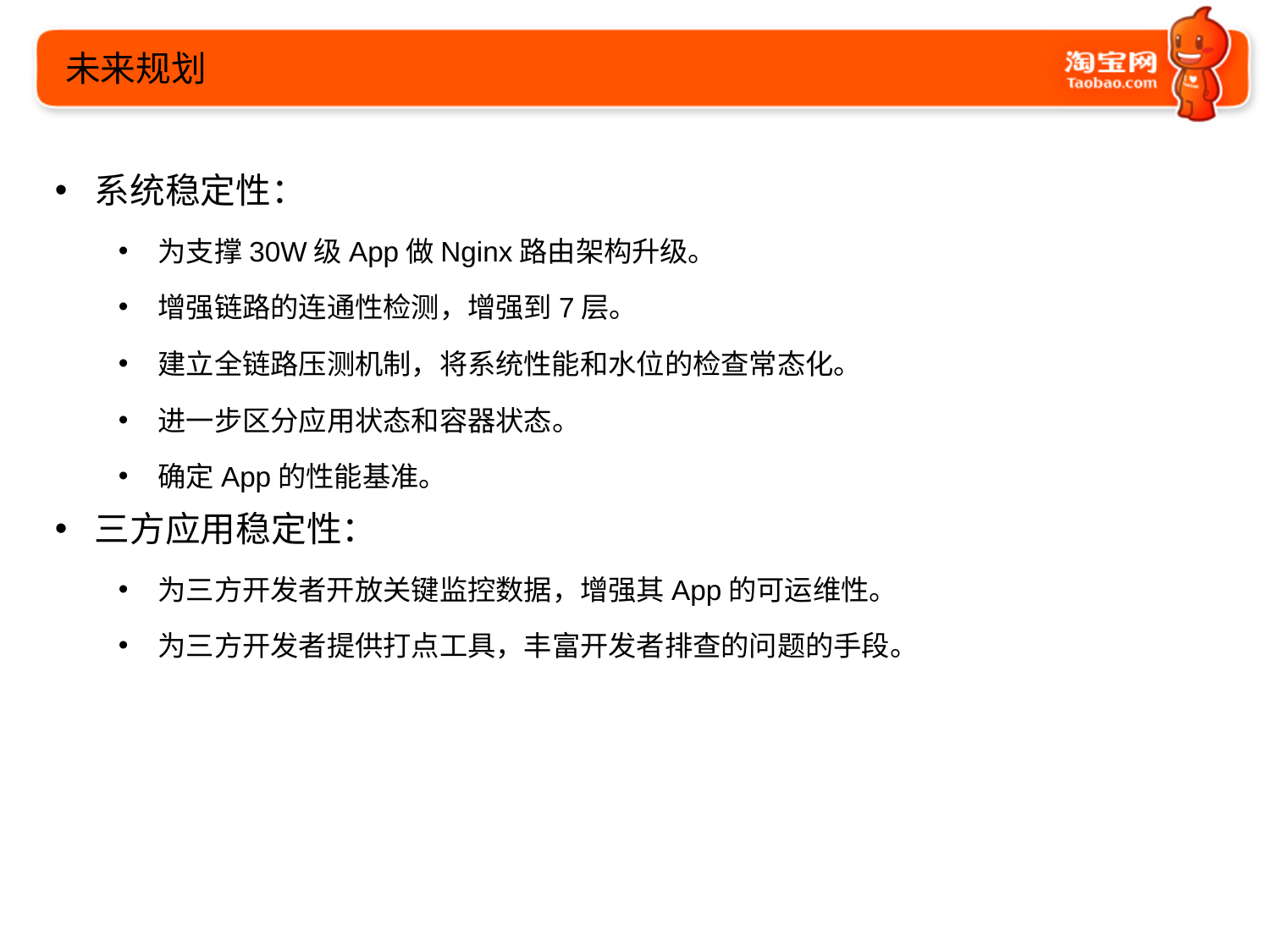

未来规划
系统稳定性：
为支撑30W级App做Nginx路由架构升级。
增强链路的连通性检测，增强到7层。
建立全链路压测机制，将系统性能和水位的检查常态化。
进一步区分应用状态和容器状态。
确定App的性能基准。
三方应用稳定性：
为三方开发者开放关键监控数据，增强其App的可运维性。
为三方开发者提供打点工具，丰富开发者排查的问题的手段。